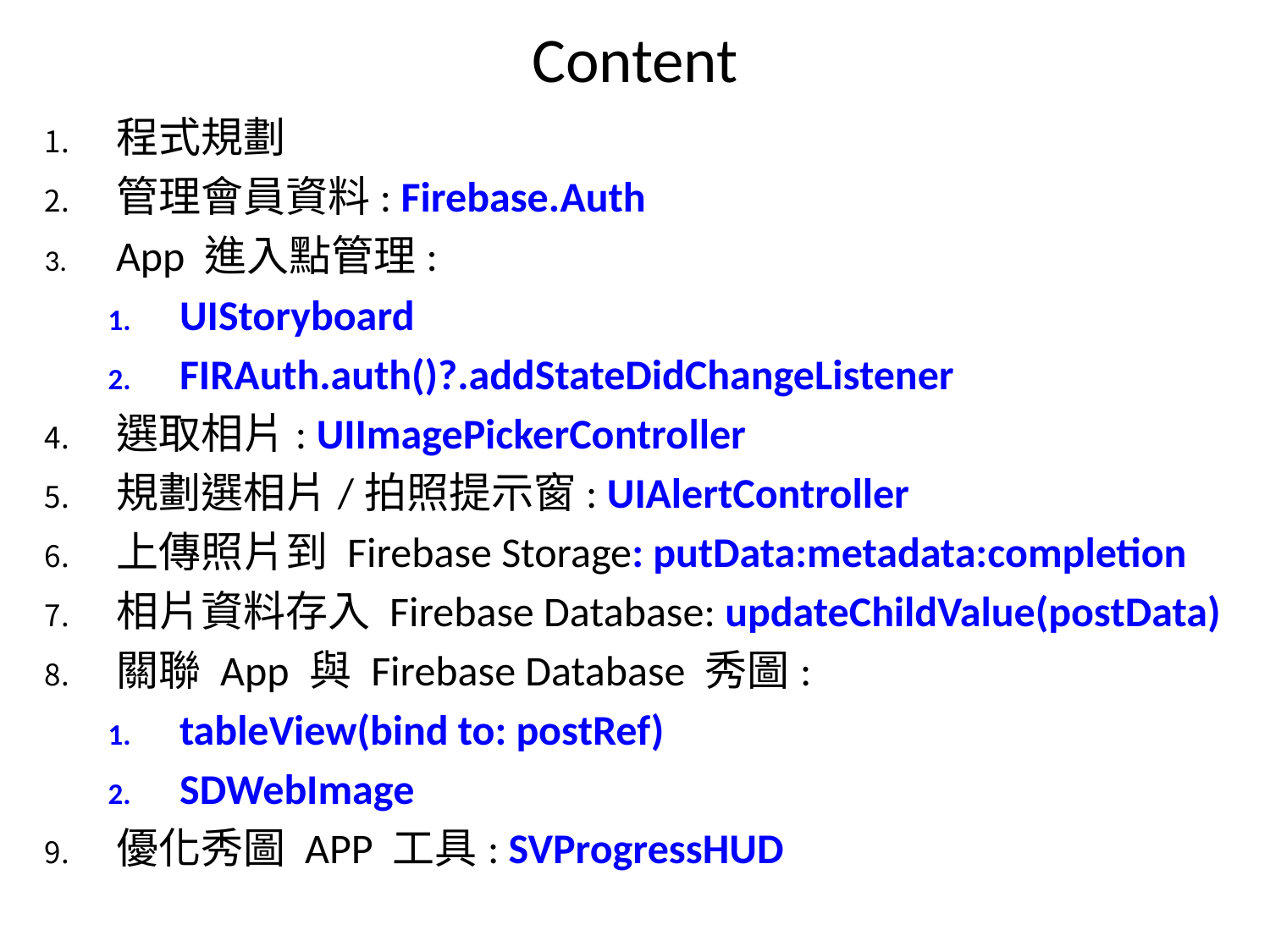

# Content
程式規劃
管理會員資料: Firebase.Auth
App 進入點管理:
UIStoryboard
FIRAuth.auth()?.addStateDidChangeListener
選取相片: UIImagePickerController
規劃選相片/拍照提示窗: UIAlertController
上傳照片到 Firebase Storage: putData:metadata:completion
相片資料存入 Firebase Database: updateChildValue(postData)
關聯 App 與 Firebase Database 秀圖:
tableView(bind to: postRef)
SDWebImage
優化秀圖 APP 工具: SVProgressHUD